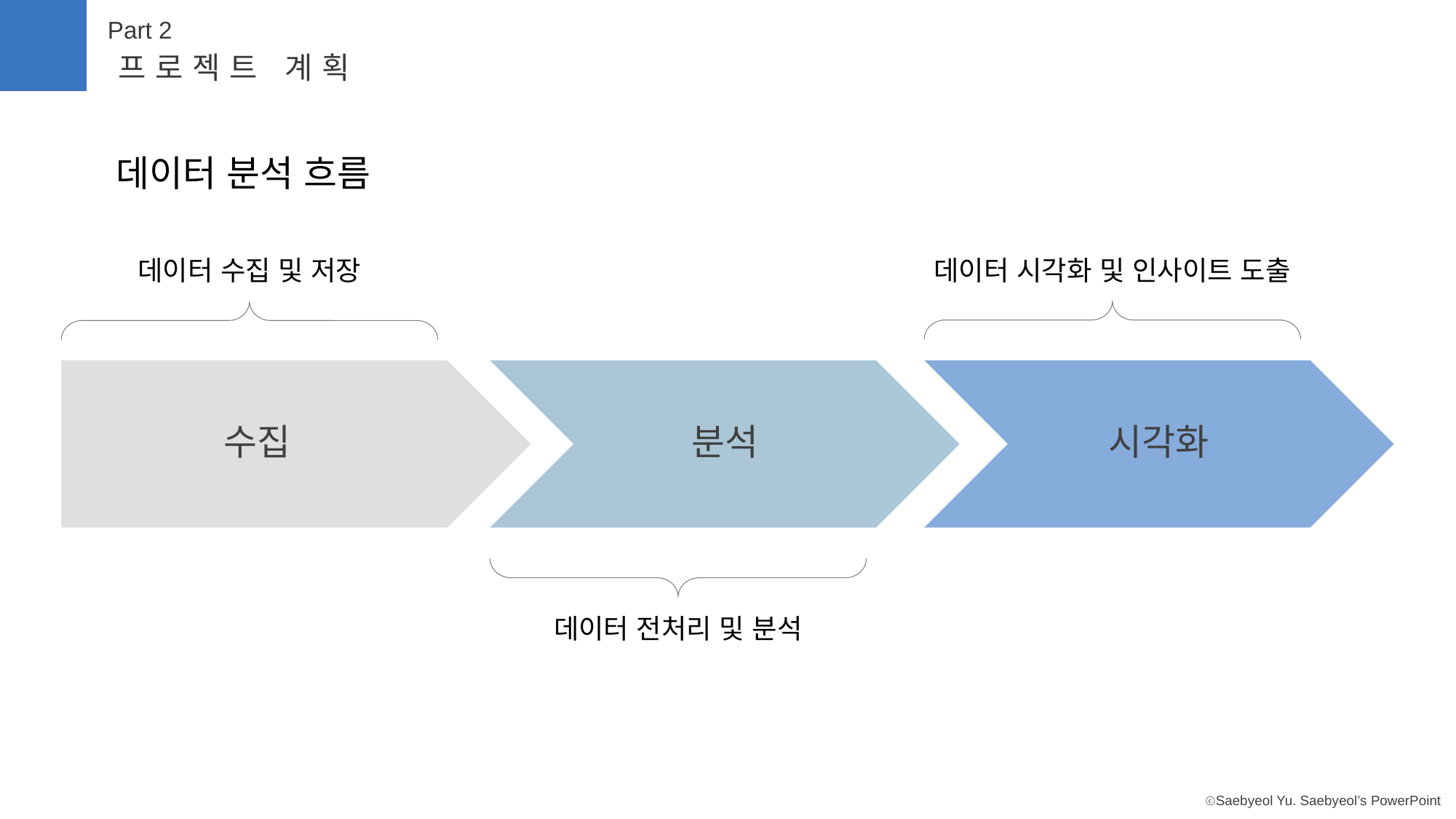

Part 2
프로젝트 계획

데이터 분석 흐름
데이터 수집 및 저장
데이터 시각화 및 인사이트 도출

시각화
분석
수집
데이터 전처리 및 분석